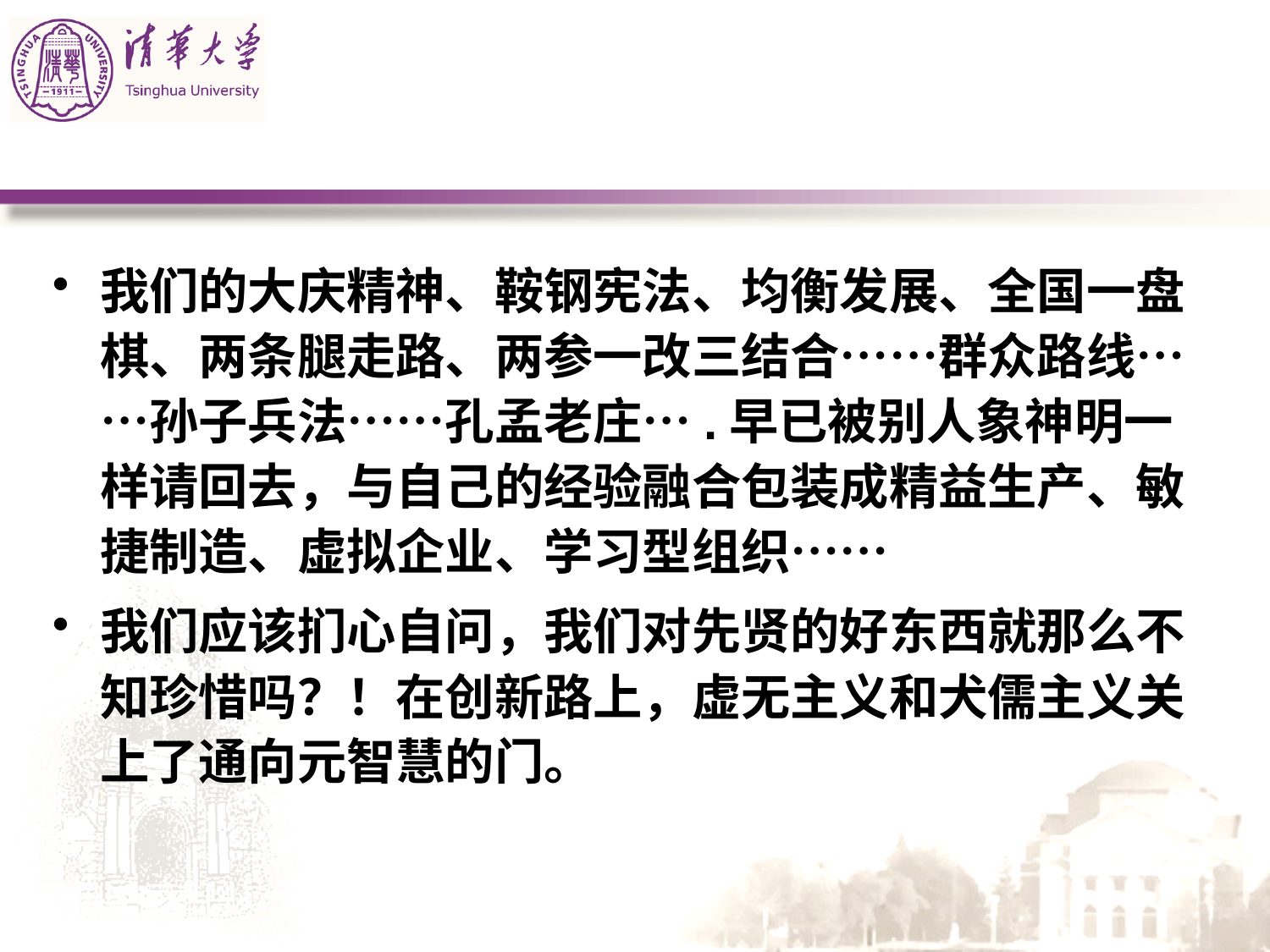

#
我们的大庆精神、鞍钢宪法、均衡发展、全国一盘棋、两条腿走路、两参一改三结合……群众路线……孙子兵法……孔孟老庄….早已被别人象神明一样请回去，与自己的经验融合包装成精益生产、敏捷制造、虚拟企业、学习型组织……
我们应该扪心自问，我们对先贤的好东西就那么不知珍惜吗？！在创新路上，虚无主义和犬儒主义关上了通向元智慧的门。